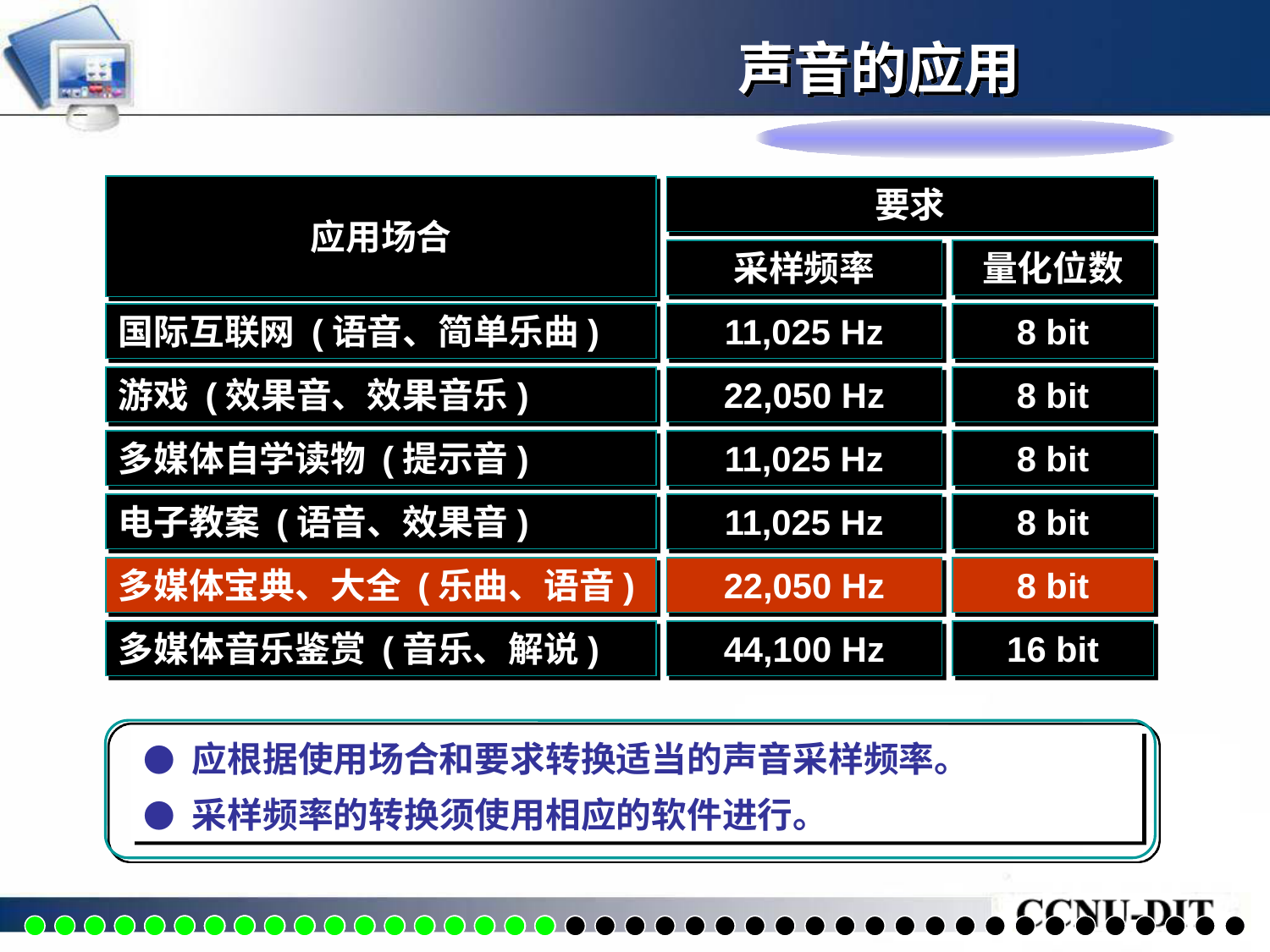

声音的应用

应用场合
要求
采样频率
量化位数
国际互联网 (语音、简单乐曲)
11,025 Hz
8 bit
游戏 (效果音、效果音乐)
22,050 Hz
8 bit
多媒体自学读物 (提示音)
11,025 Hz
8 bit
电子教案 (语音、效果音)
11,025 Hz
8 bit
多媒体宝典、大全 (乐曲、语音)
22,050 Hz
8 bit
多媒体音乐鉴赏 (音乐、解说)
44,100 Hz
16 bit

● 应根据使用场合和要求转换适当的声音采样频率。
● 采样频率的转换须使用相应的软件进行。